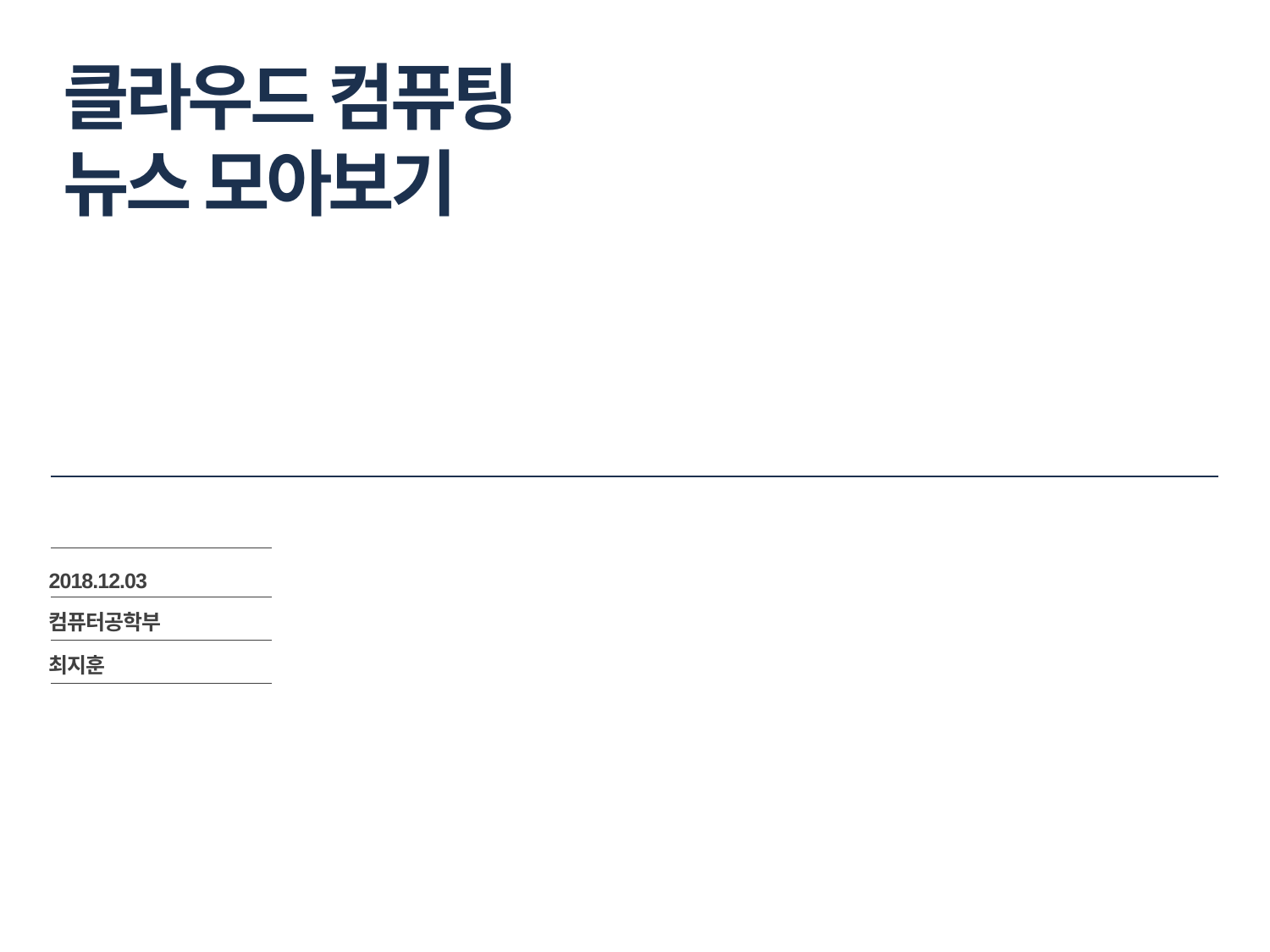

# 클라우드 컴퓨팅 뉴스 모아보기
2018.12.03
컴퓨터공학부
최지훈